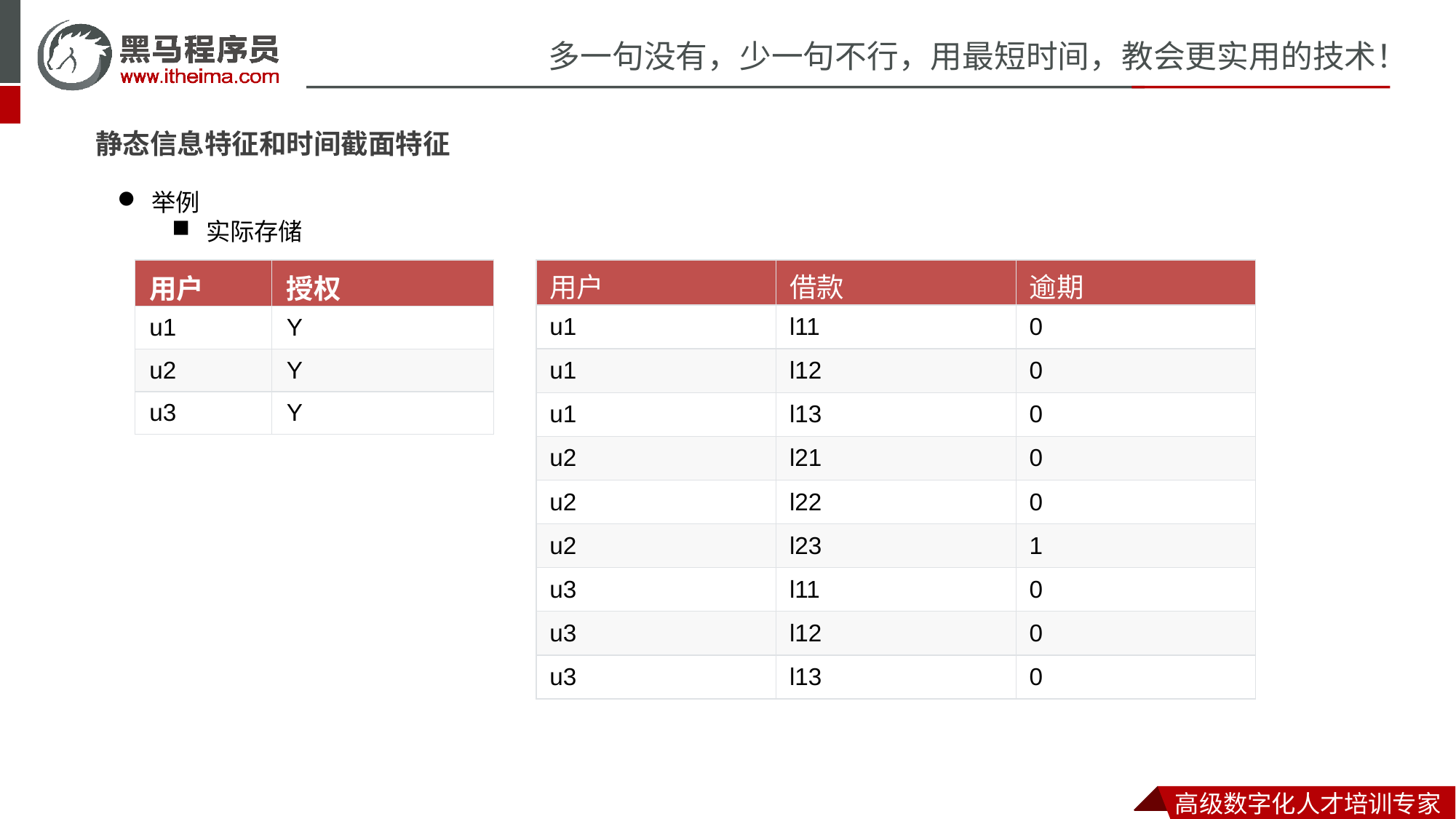

静态信息特征和时间截面特征
举例
实际存储
| 用户 | 授权 |
| --- | --- |
| u1 | Y |
| u2 | Y |
| u3 | Y |
| 用户 | 借款 | 逾期 |
| --- | --- | --- |
| u1 | l11 | 0 |
| u1 | l12 | 0 |
| u1 | l13 | 0 |
| u2 | l21 | 0 |
| u2 | l22 | 0 |
| u2 | l23 | 1 |
| u3 | l11 | 0 |
| u3 | l12 | 0 |
| u3 | l13 | 0 |